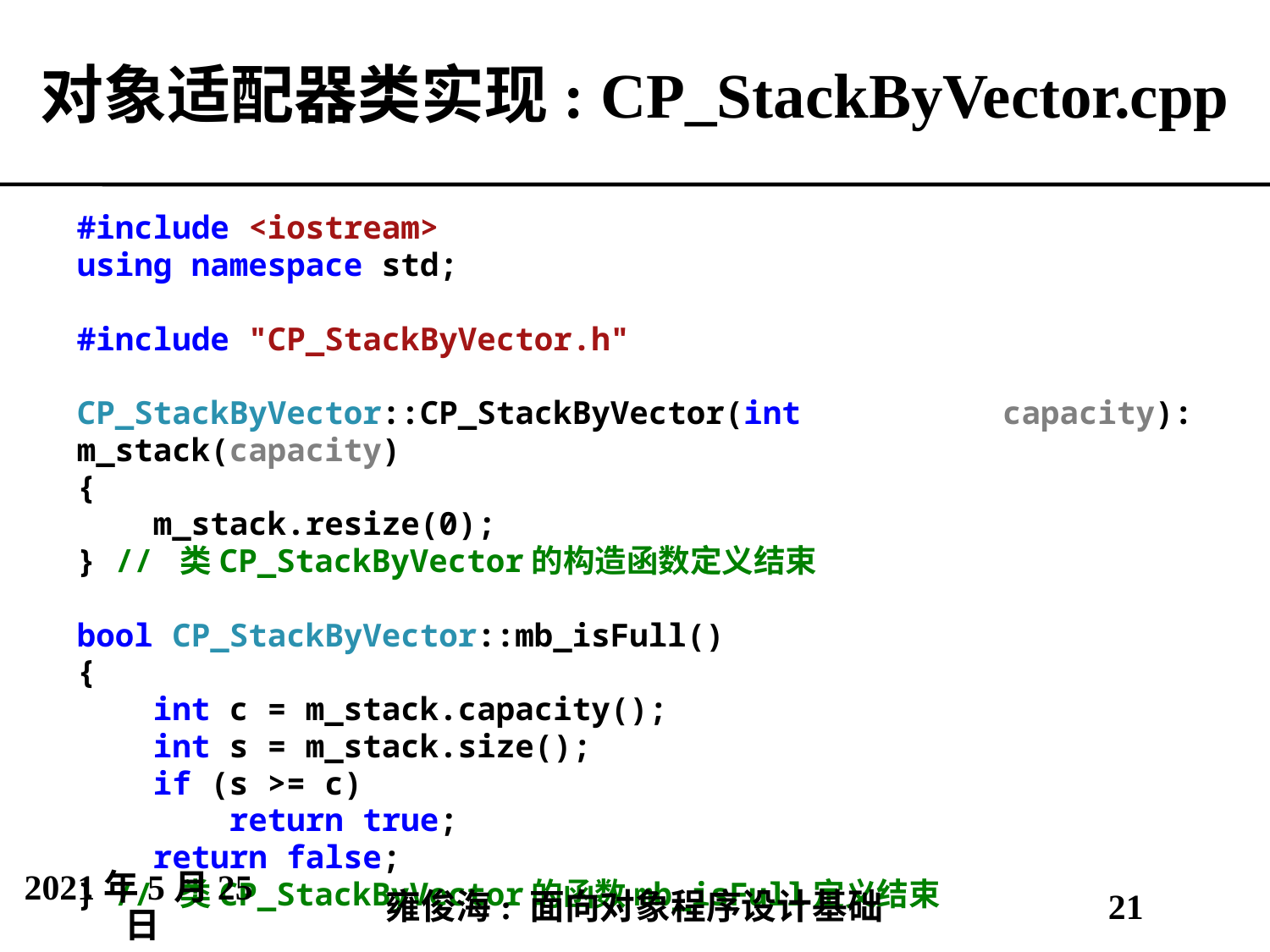

# 对象适配器类实现: CP_StackByVector.cpp

#include <iostream>
using namespace std;

#include "CP_StackByVector.h"

CP_StackByVector::CP_StackByVector(int capacity): m_stack(capacity)
{
    m_stack.resize(0);
} // 类CP_StackByVector的构造函数定义结束

bool CP_StackByVector::mb_isFull()
{
    int c = m_stack.capacity();
    int s = m_stack.size();
    if (s >= c)
        return true;
    return false;
} // 类CP_StackByVector的函数mb_isFull定义结束
2021年5月25日
雍俊海: 面向对象程序设计基础
21